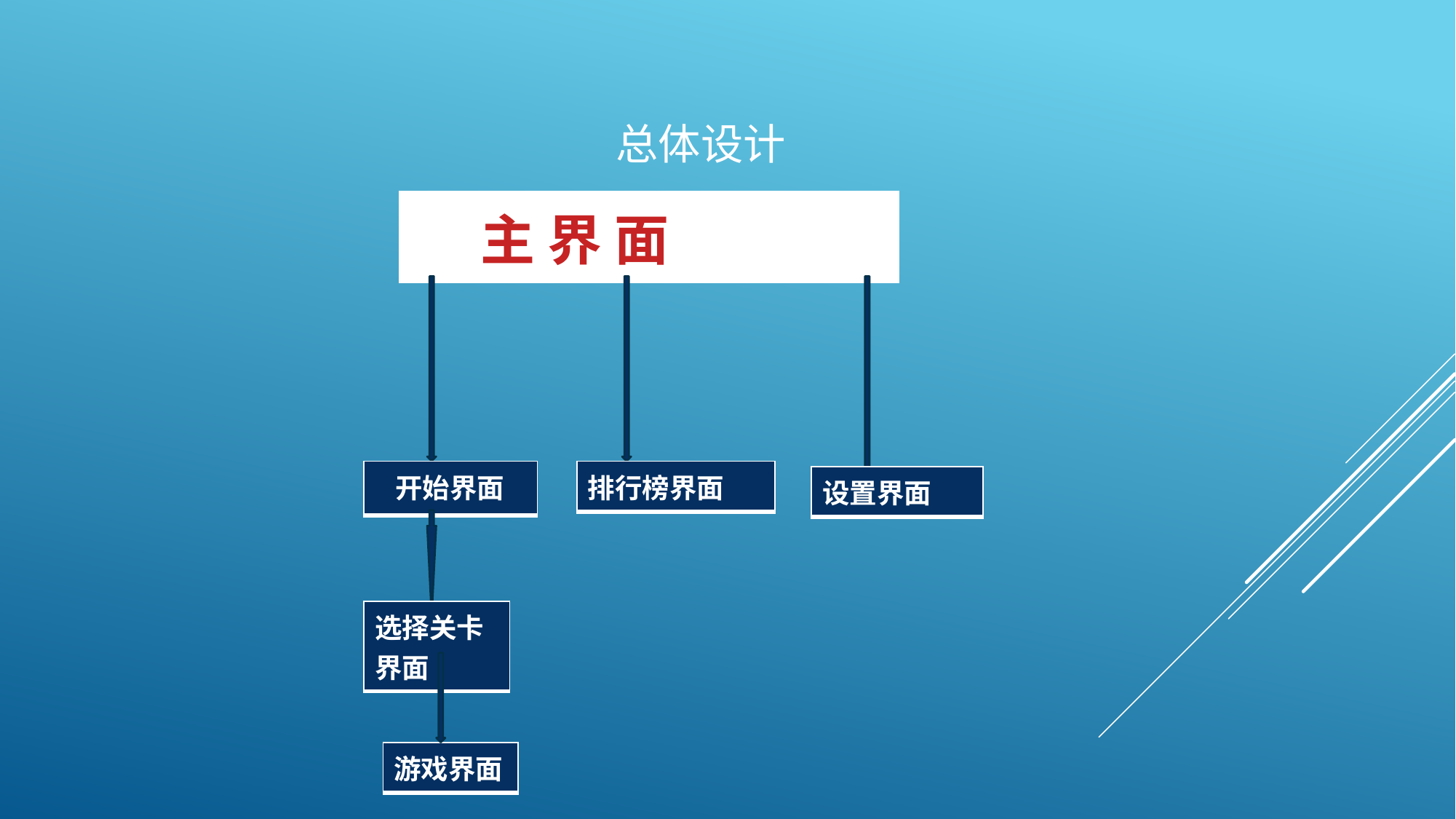

# 总体设计
| 主 主 界 面 |
| --- |

| 开始界面 |
| --- |
| 排行榜界面 |
| --- |
| 设置界面 |
| --- |

| 选择关卡界面 |
| --- |

| 游戏界面 |
| --- |